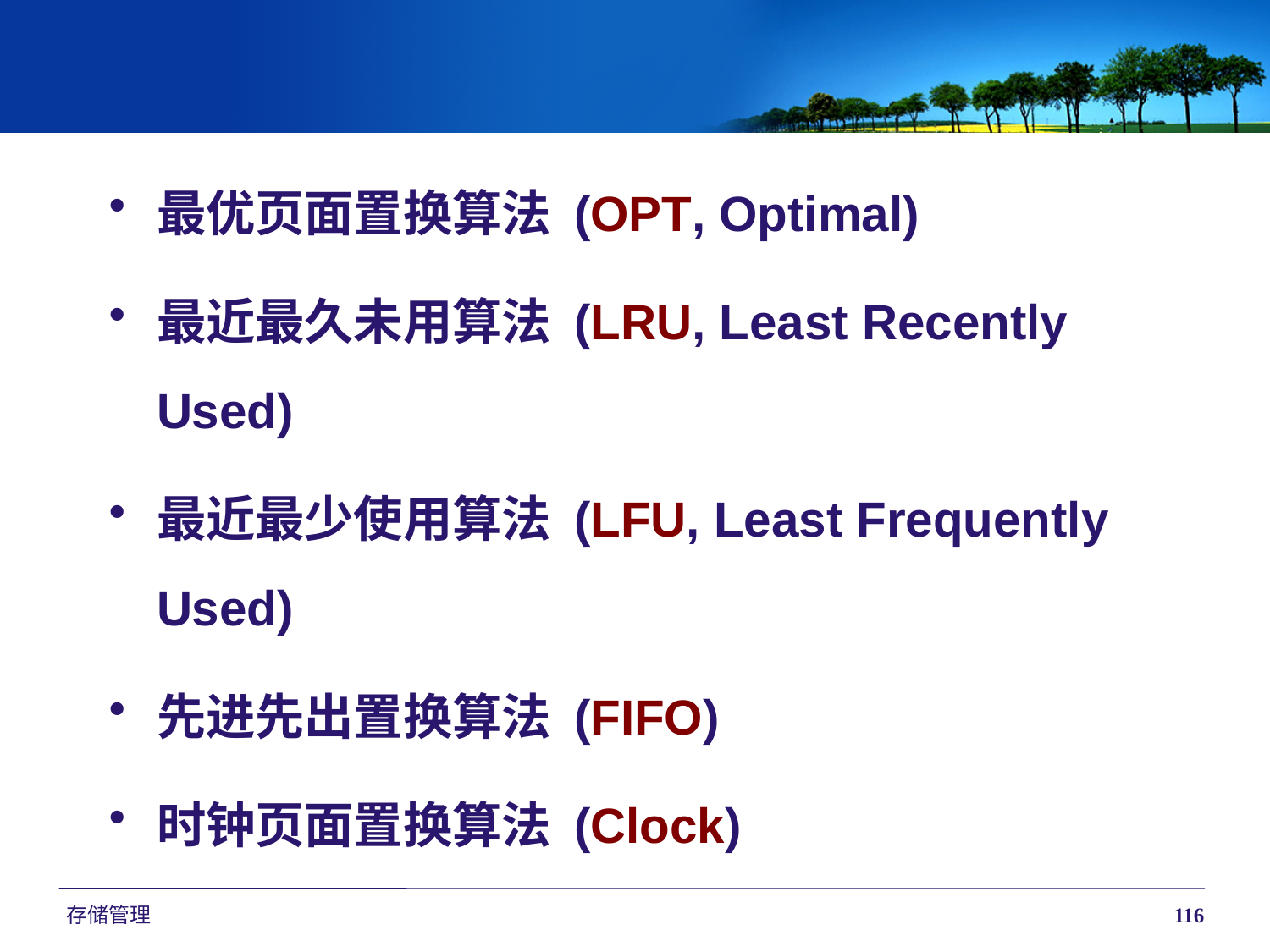

最优页面置换算法 (OPT, Optimal)
最近最久未用算法 (LRU, Least Recently Used)
最近最少使用算法 (LFU, Least Frequently Used)
先进先出置换算法 (FIFO)
时钟页面置换算法 (Clock)
存储管理
116